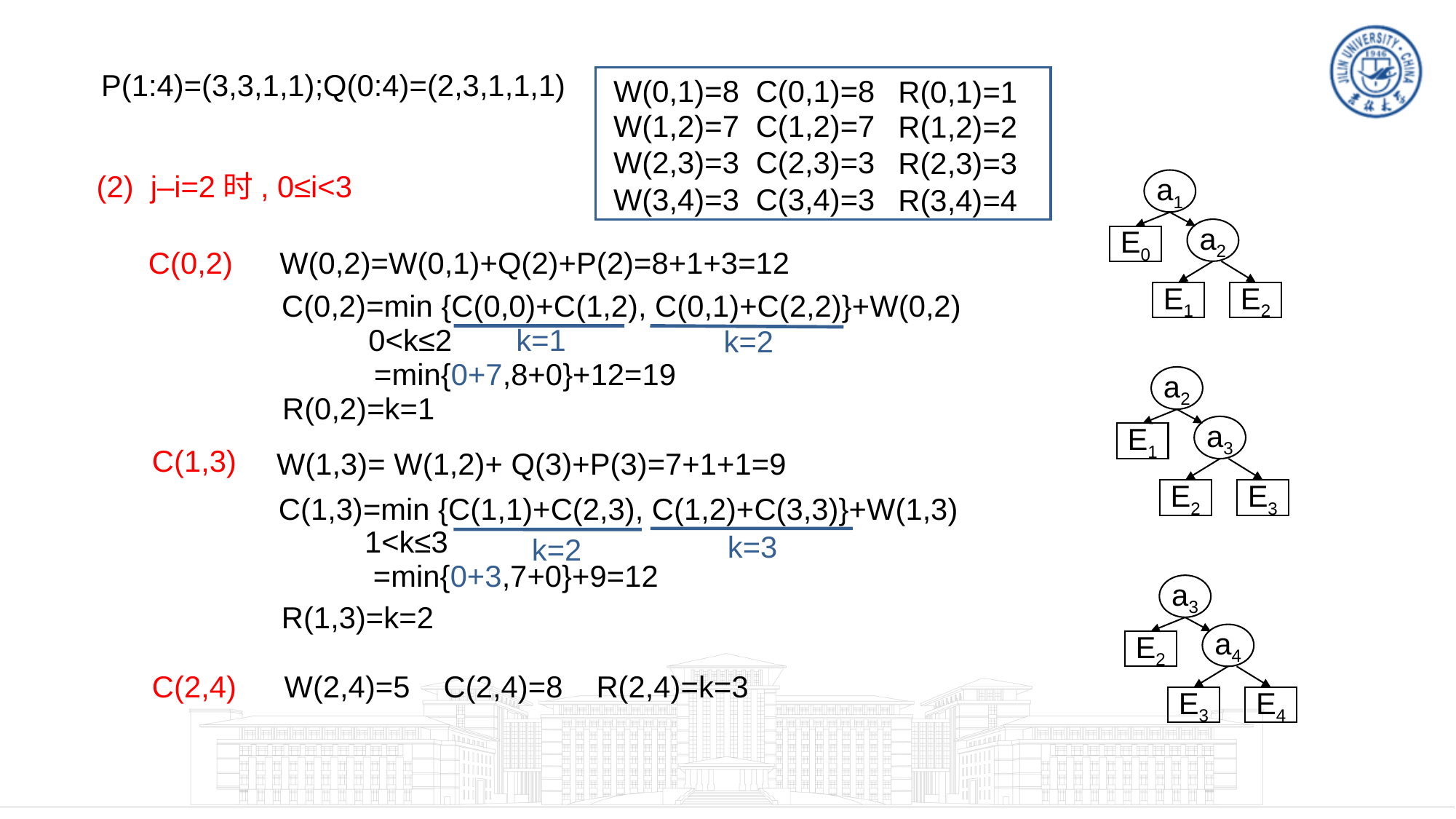

P(1:4)=(3,3,1,1);Q(0:4)=(2,3,1,1,1)
W(0,1)=8
C(0,1)=8

R(0,1)=1
W(1,2)=7
C(1,2)=7
R(1,2)=2
W(2,3)=3
C(2,3)=3
R(2,3)=3
W(3,4)=3
C(3,4)=3
R(3,4)=4
(2)  j–i=2时, 0≤i<3
a1

a2
E0

E1
E2
W(0,2)=W(0,1)+Q(2)+P(2)=8+1+3=12
C(0,2)
C(0,2)=min {C(0,0)+C(1,2), C(0,1)+C(2,2)}+W(0,2)
0<k≤2

k=1

k=2
=min{0+7,8+0}+12=19
a2

a3
E1

E2
E3
R(0,2)=k=1
C(1,3)
W(1,3)= W(1,2)+ Q(3)+P(3)=7+1+1=9
C(1,3)=min {C(1,1)+C(2,3), C(1,2)+C(3,3)}+W(1,3)
1<k≤3

k=3

k=2
=min{0+3,7+0}+9=12
a3

a4
E2

E3
E4
R(1,3)=k=2
C(2,4)
W(2,4)=5    C(2,4)=8    R(2,4)=k=3
81